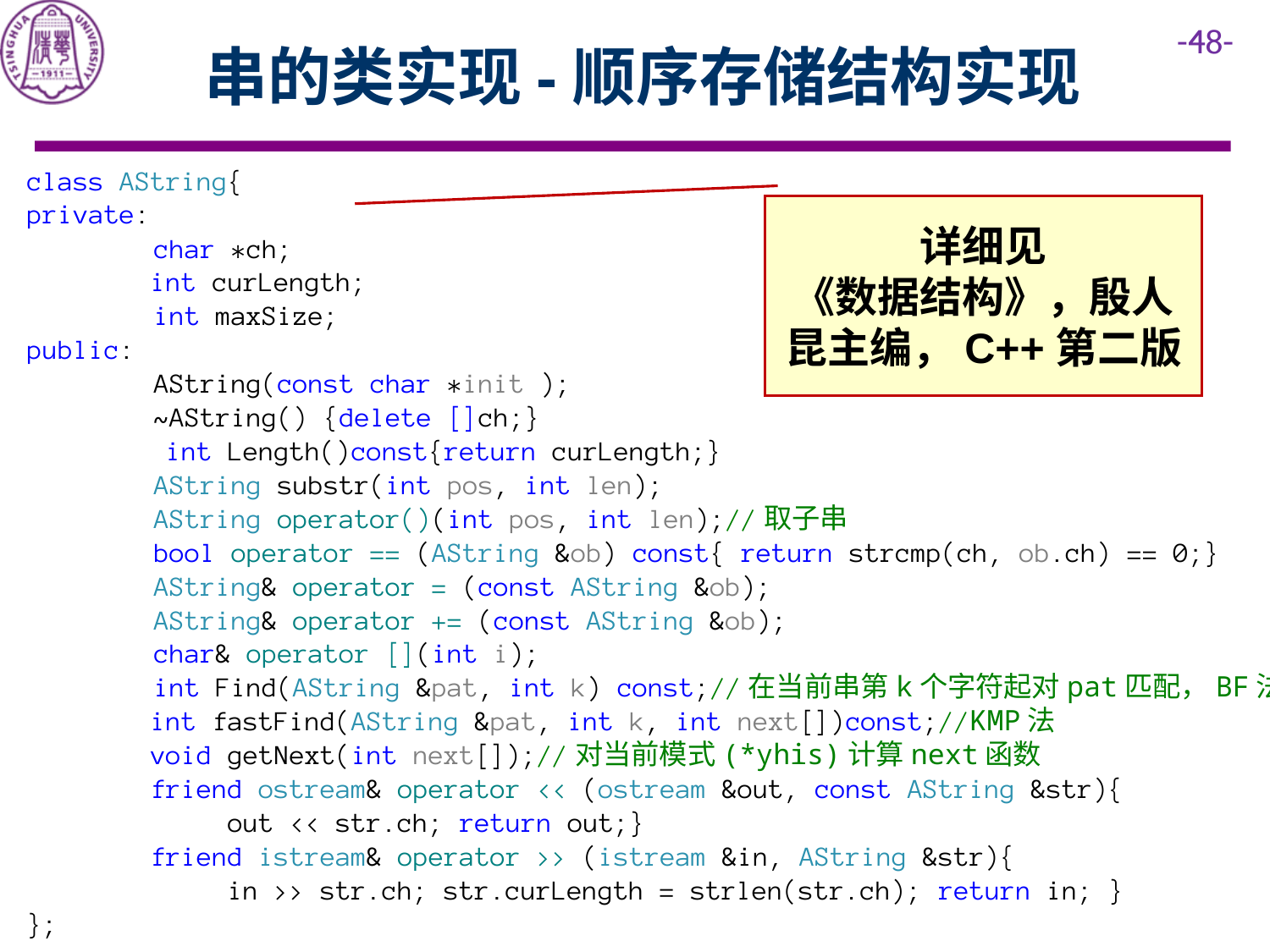

# 串的类实现-顺序存储结构实现
class AString{
private:
	char *ch;
        int curLength;
	int maxSize;
public:
	AString(const char *init );
	~AString() {delete []ch;}
         int Length()const{return curLength;}
	AString substr(int pos, int len);
	AString operator()(int pos, int len);//取子串
	bool operator == (AString &ob) const{ return strcmp(ch, ob.ch) == 0;}
	AString& operator = (const AString &ob);
	AString& operator += (const AString &ob);
	char& operator [](int i);
	int Find(AString &pat, int k) const;//在当前串第k个字符起对pat匹配，BF法
        int fastFind(AString &pat, int k, int next[])const;//KMP法
        void getNext(int next[]);//对当前模式(*yhis)计算next函数
        friend ostream& operator << (ostream &out, const AString &str){
             out << str.ch; return out;}
        friend istream& operator >> (istream &in, AString &str){
             in >> str.ch; str.curLength = strlen(str.ch); return in; }
};
详细见
《数据结构》，殷人昆主编，C++第二版